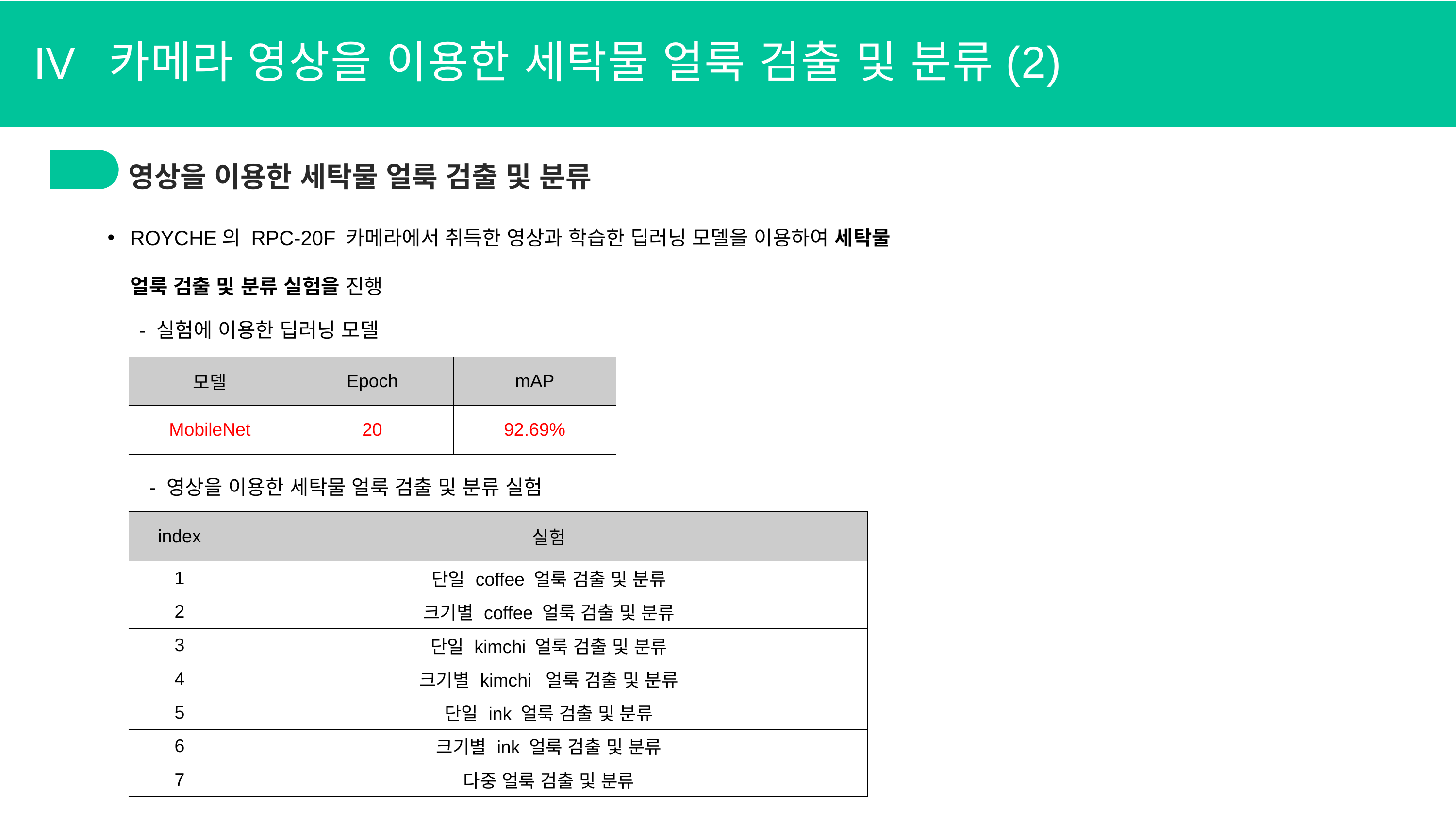

IV
카메라 영상을 이용한 세탁물 얼룩 검출 및 분류(2)

영상을 이용한 세탁물 얼룩 검출 및 분류
1.
2.
ROYCHE의 RPC-20F 카메라에서 취득한 영상과 학습한 딥러닝 모델을 이용하여 세탁물 얼룩 검출 및 분류 실험을 진행
- 실험에 이용한 딥러닝 모델
| 모델 | Epoch | mAP |
| --- | --- | --- |
| MobileNet | 20 | 92.69% |
- 영상을 이용한 세탁물 얼룩 검출 및 분류 실험
| index | 실험 |
| --- | --- |
| 1 | 단일 coffee 얼룩 검출 및 분류 |
| 2 | 크기별 coffee 얼룩 검출 및 분류 |
| 3 | 단일 kimchi 얼룩 검출 및 분류 |
| 4 | 크기별 kimchi  얼룩 검출 및 분류 |
| 5 | 단일 ink 얼룩 검출 및 분류 |
| 6 | 크기별 ink 얼룩 검출 및 분류 |
| 7 | 다중 얼룩 검출 및 분류 |